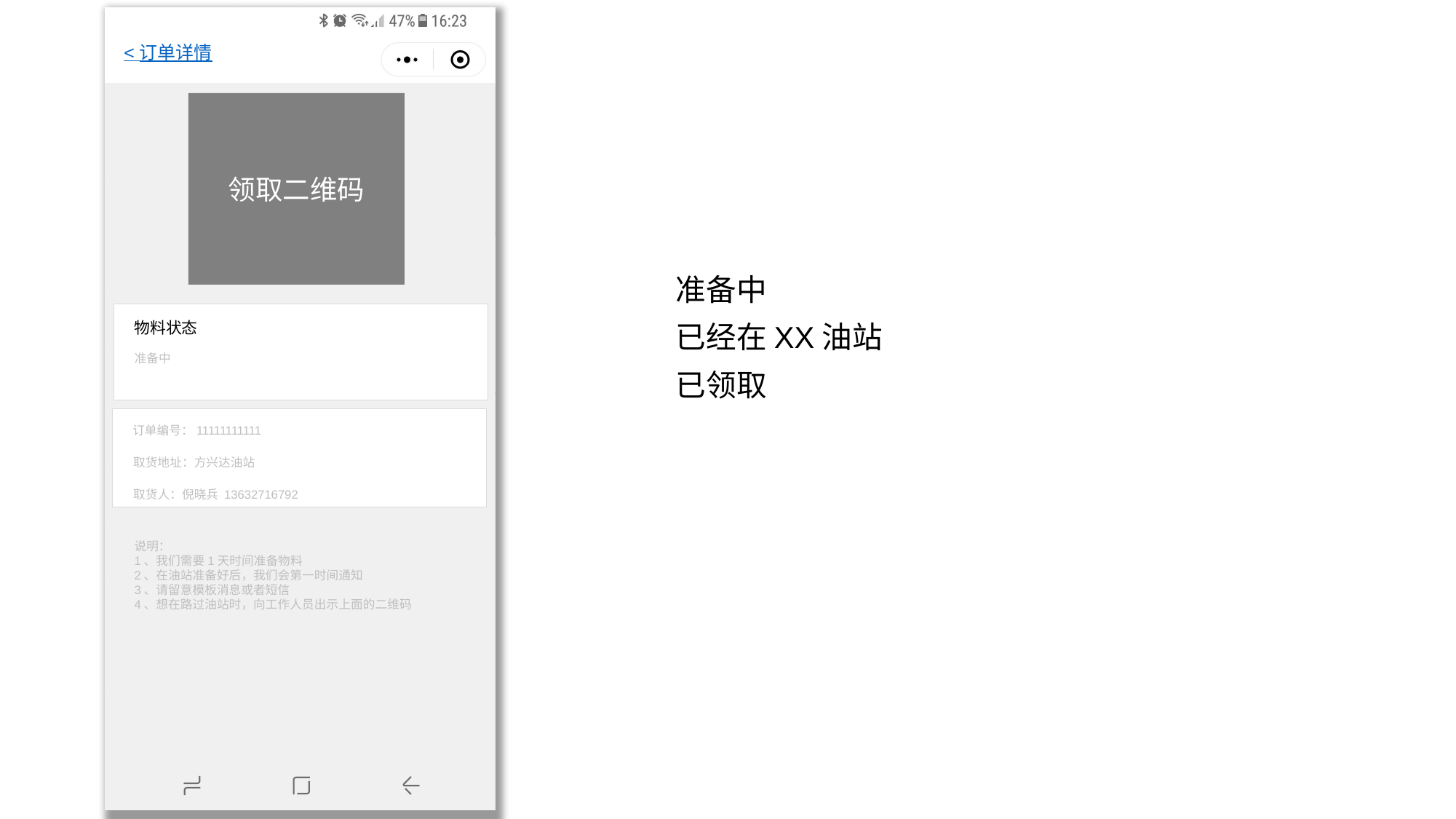

# < 订单详情

准备中
已经在XX油站
已领取
领取二维码

物料状态
准备中

订单编号：11111111111
取货地址：方兴达油站
取货人：倪晓兵 13632716792
说明：
1、我们需要1天时间准备物料
2、在油站准备好后，我们会第一时间通知
3、请留意模板消息或者短信
4、想在路过油站时，向工作人员出示上面的二维码